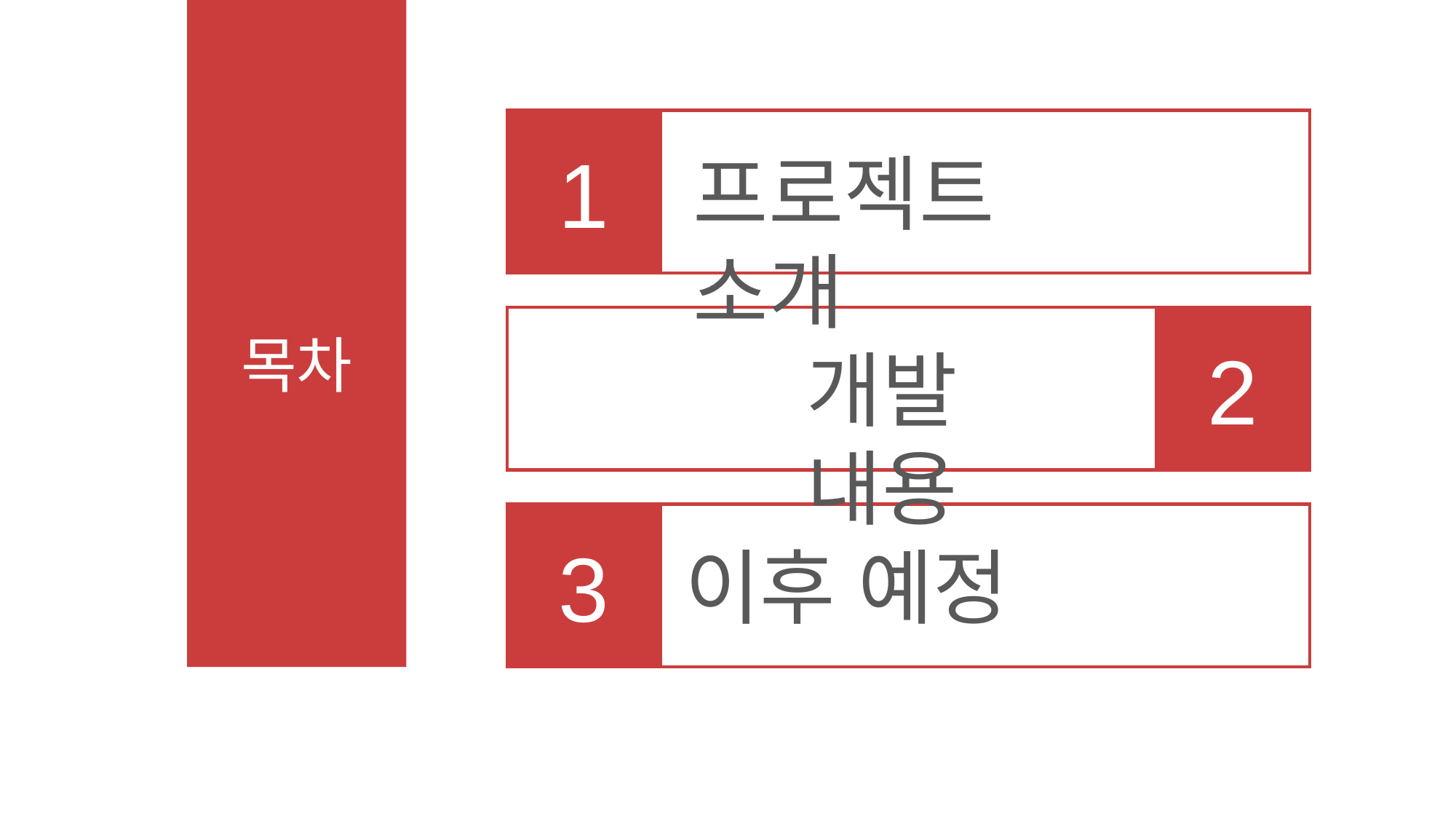

1

프로젝트 소개
2

목차
개발 내용
3

이후 예정